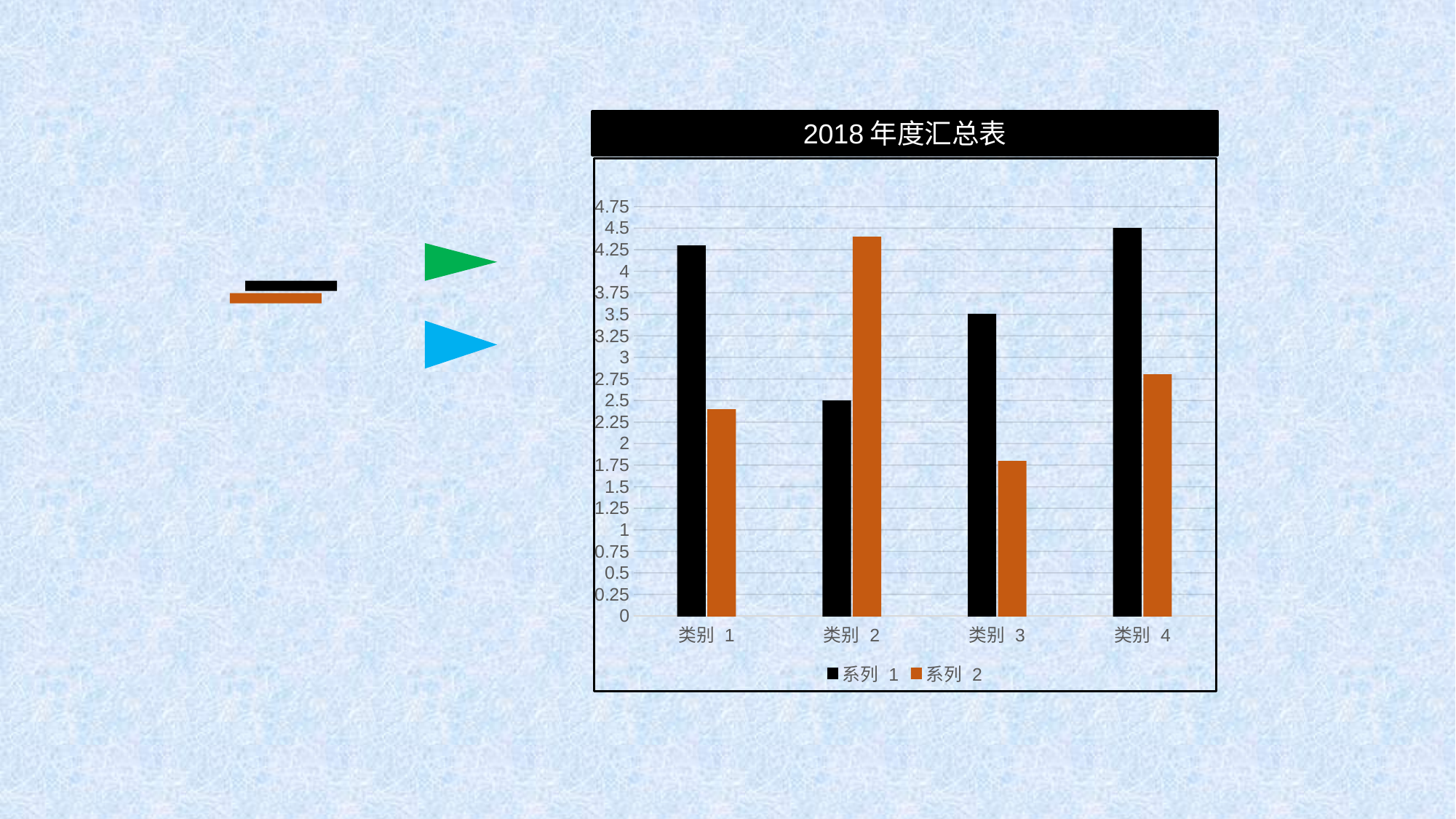

2018年度汇总表

### Chart

| Category | 系列 1 | 系列 2 |
|---|---|---|
| 类别 1 | 4.3 | 2.4 |
| 类别 2 | 2.5 | 4.4 |
| 类别 3 | 3.5 | 1.8 |
| 类别 4 | 4.5 | 2.8 |